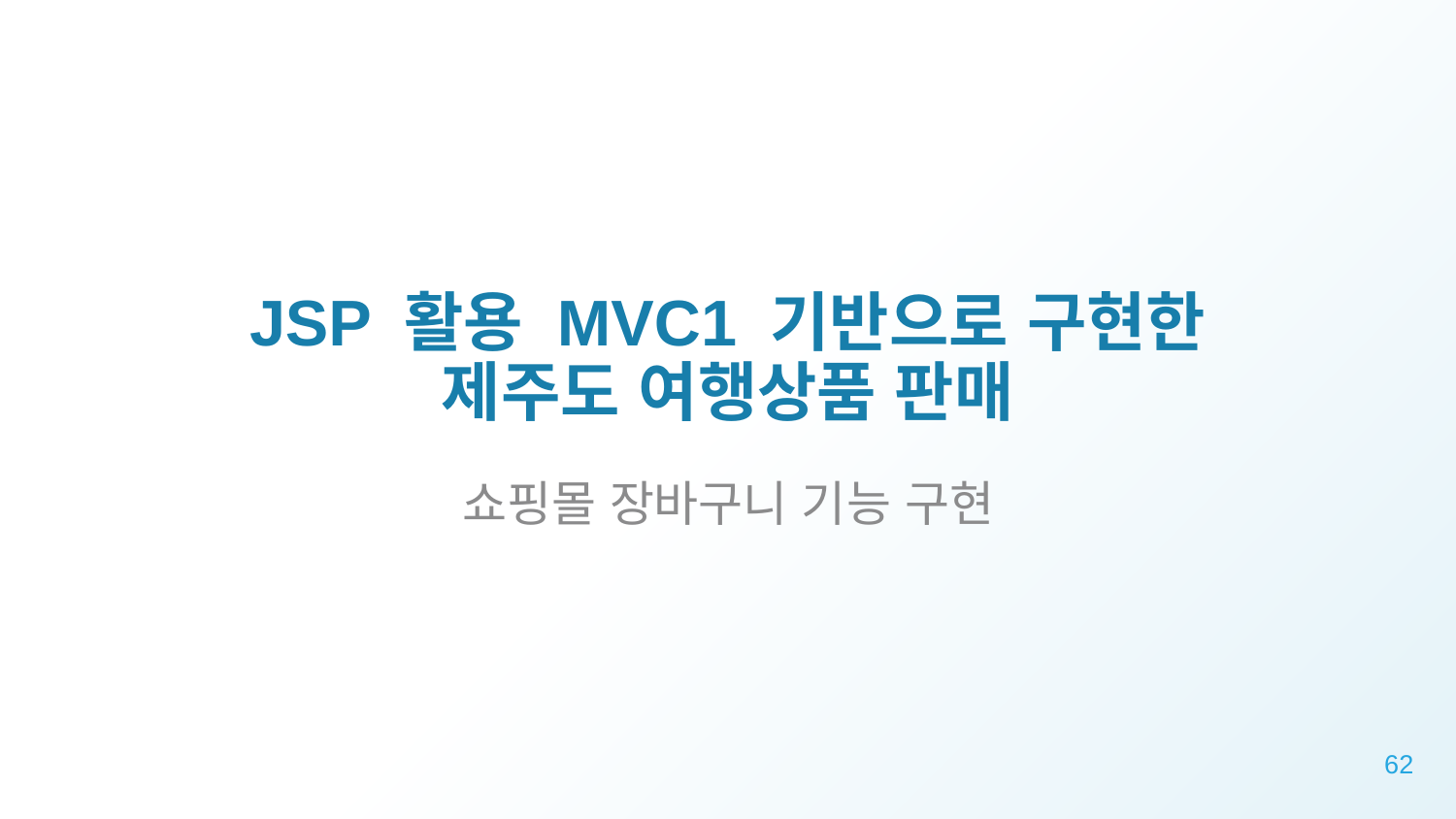

# JSP 활용 MVC1 기반으로 구현한 제주도 여행상품 판매
쇼핑몰 장바구니 기능 구현
62